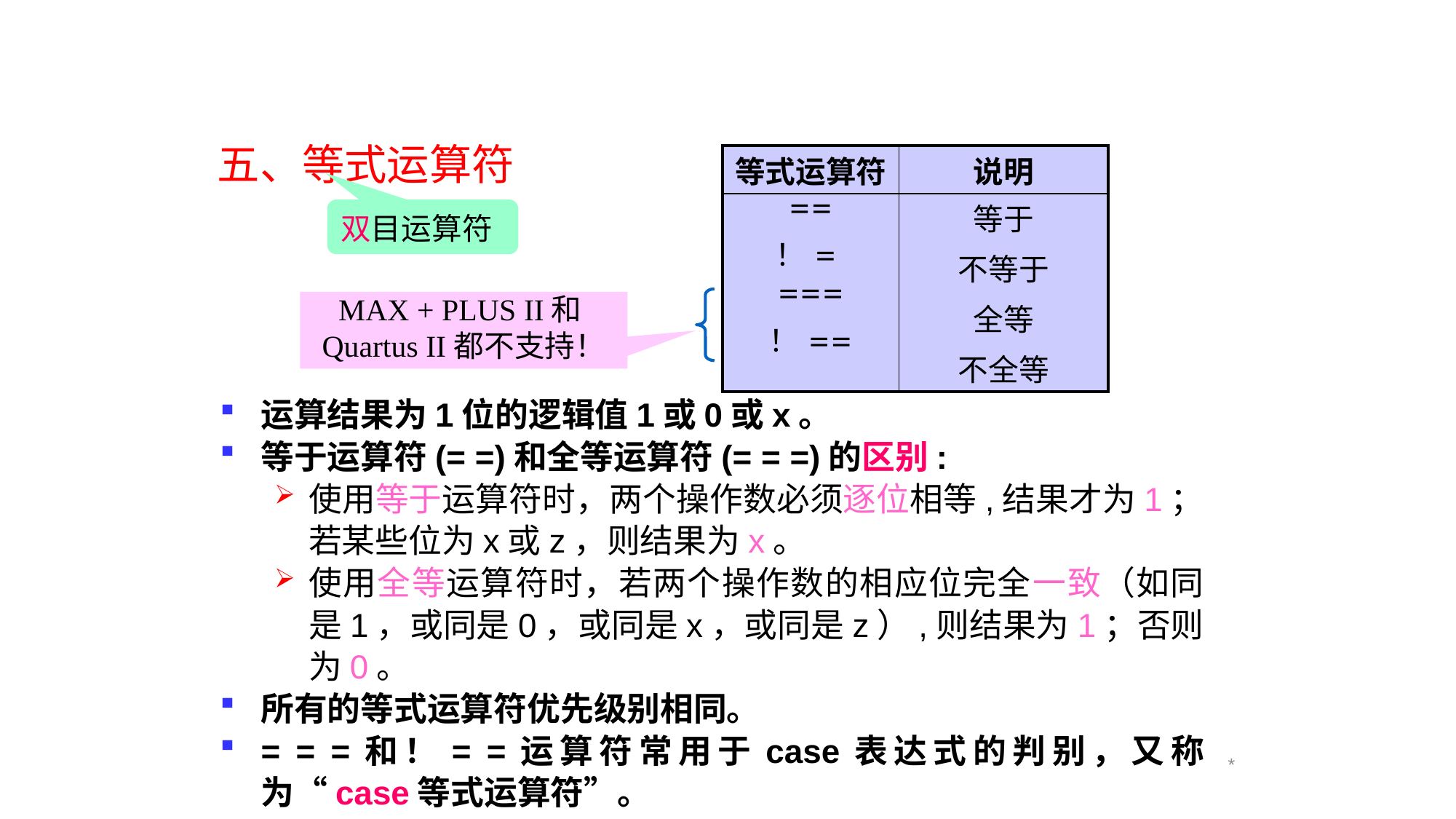

五、等式运算符
| 等式运算符 | 说明 |
| --- | --- |
| == ！= === ！== | 等于 不等于 全等 不全等 |
双目运算符

MAX + PLUS II和Quartus II都不支持！
运算结果为1位的逻辑值1或0或x。
等于运算符(= =)和全等运算符(= = =)的区别:
使用等于运算符时，两个操作数必须逐位相等,结果才为1；若某些位为x或z，则结果为x。
使用全等运算符时，若两个操作数的相应位完全一致（如同是1，或同是0，或同是x，或同是z）,则结果为1；否则为0。
所有的等式运算符优先级别相同。
= = =和！= =运算符常用于case表达式的判别，又称为“case等式运算符”。
*